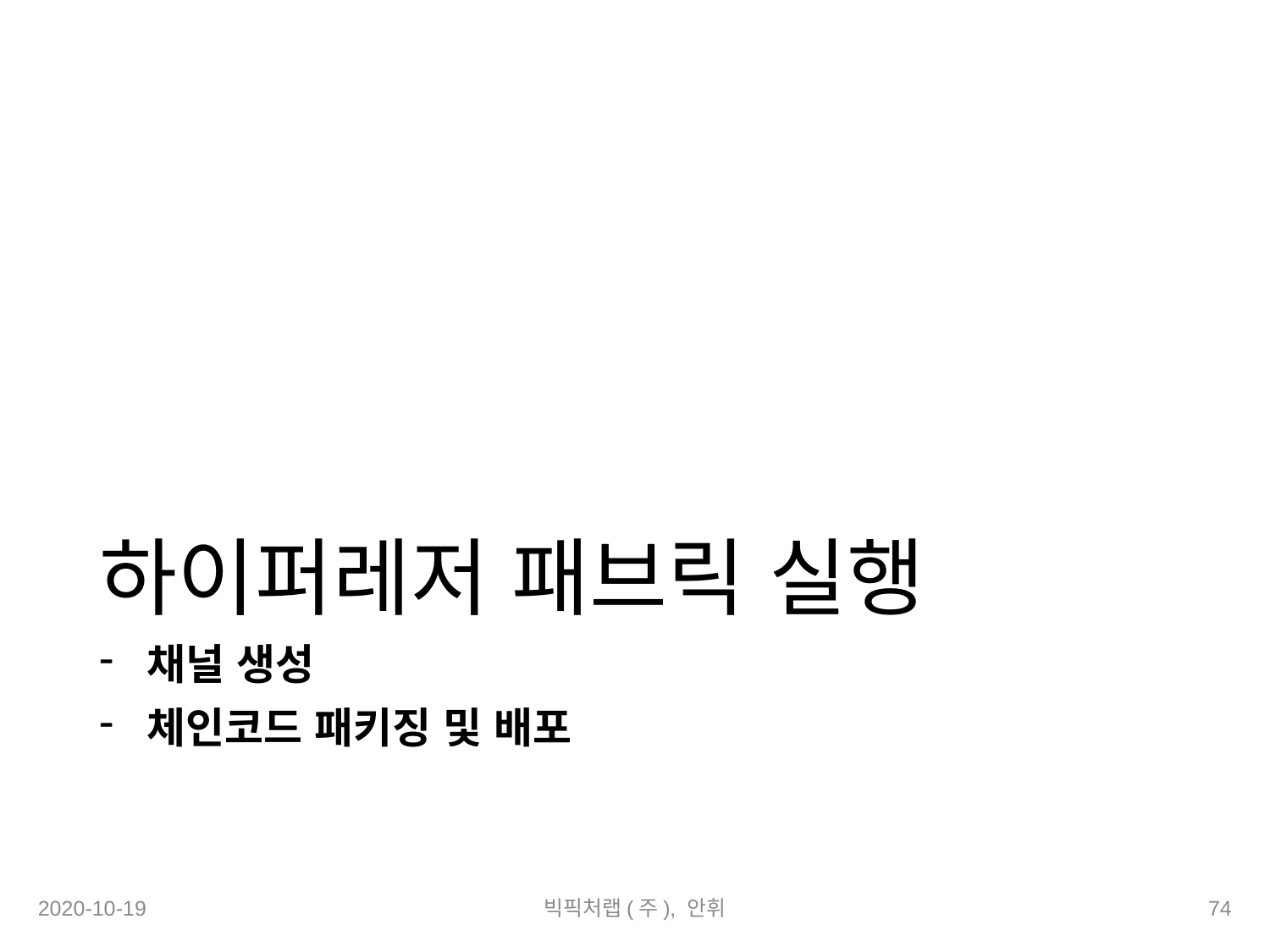

# 하이퍼레저 패브릭 실행
채널 생성
체인코드 패키징 및 배포
74
2020-10-19
빅픽처랩(주), 안휘